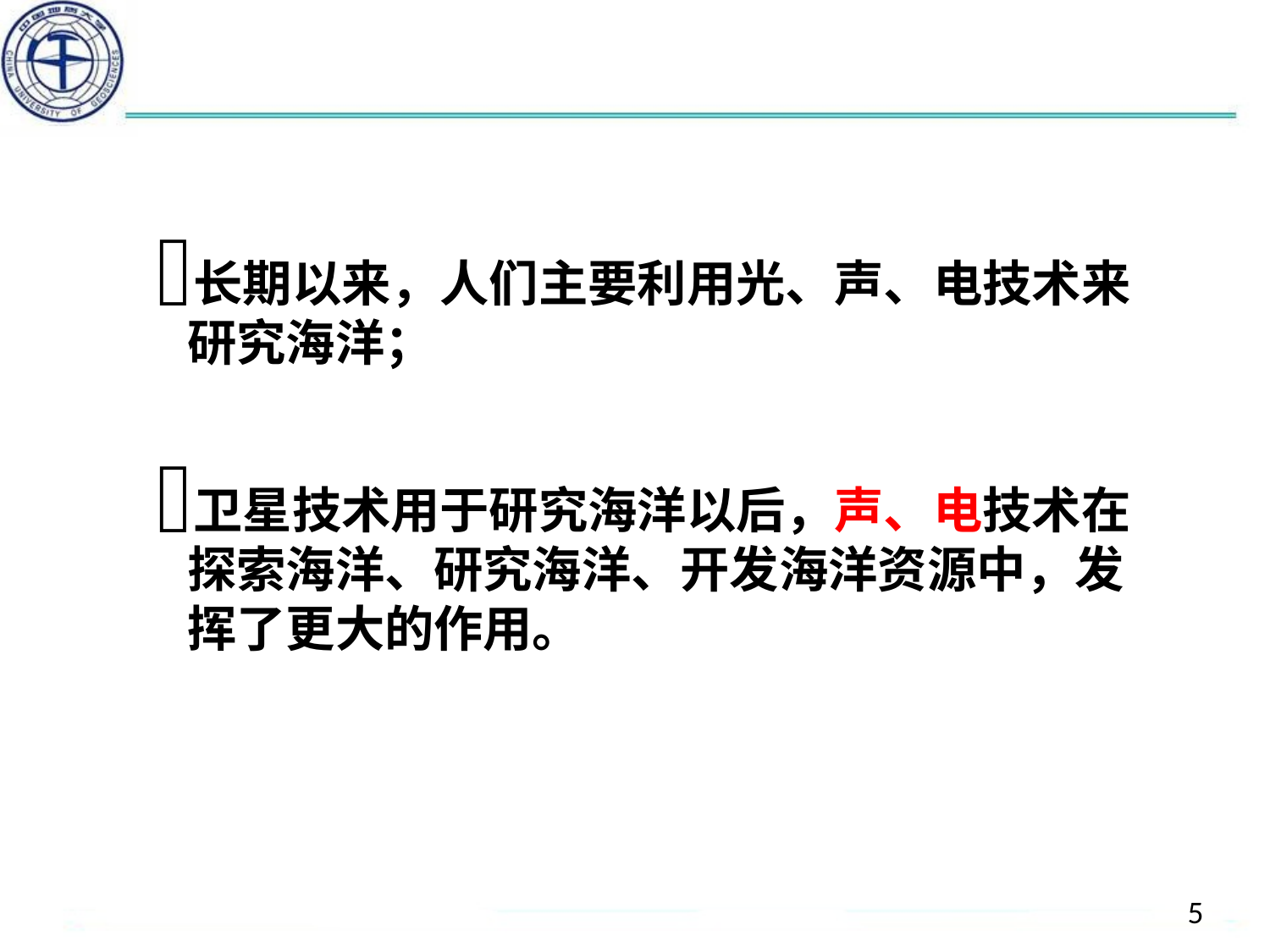

长期以来，人们主要利用光、声、电技术来研究海洋；

卫星技术用于研究海洋以后，声、电技术在探索海洋、研究海洋、开发海洋资源中，发挥了更大的作用。
5